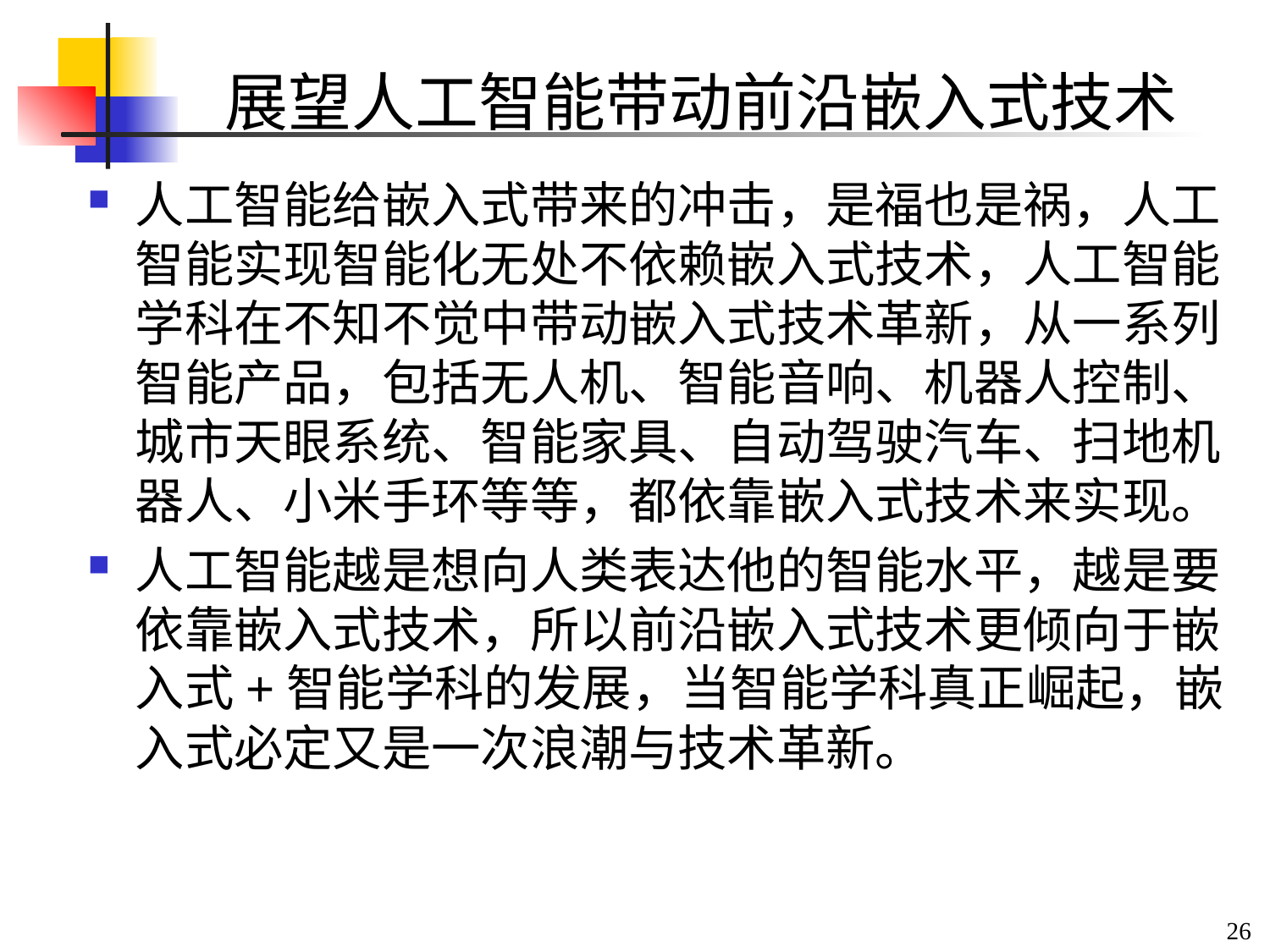

# 展望人工智能带动前沿嵌入式技术
人工智能给嵌入式带来的冲击，是福也是祸，人工智能实现智能化无处不依赖嵌入式技术，人工智能学科在不知不觉中带动嵌入式技术革新，从一系列智能产品，包括无人机、智能音响、机器人控制、城市天眼系统、智能家具、自动驾驶汽车、扫地机器人、小米手环等等，都依靠嵌入式技术来实现。
人工智能越是想向人类表达他的智能水平，越是要依靠嵌入式技术，所以前沿嵌入式技术更倾向于嵌入式+智能学科的发展，当智能学科真正崛起，嵌入式必定又是一次浪潮与技术革新。